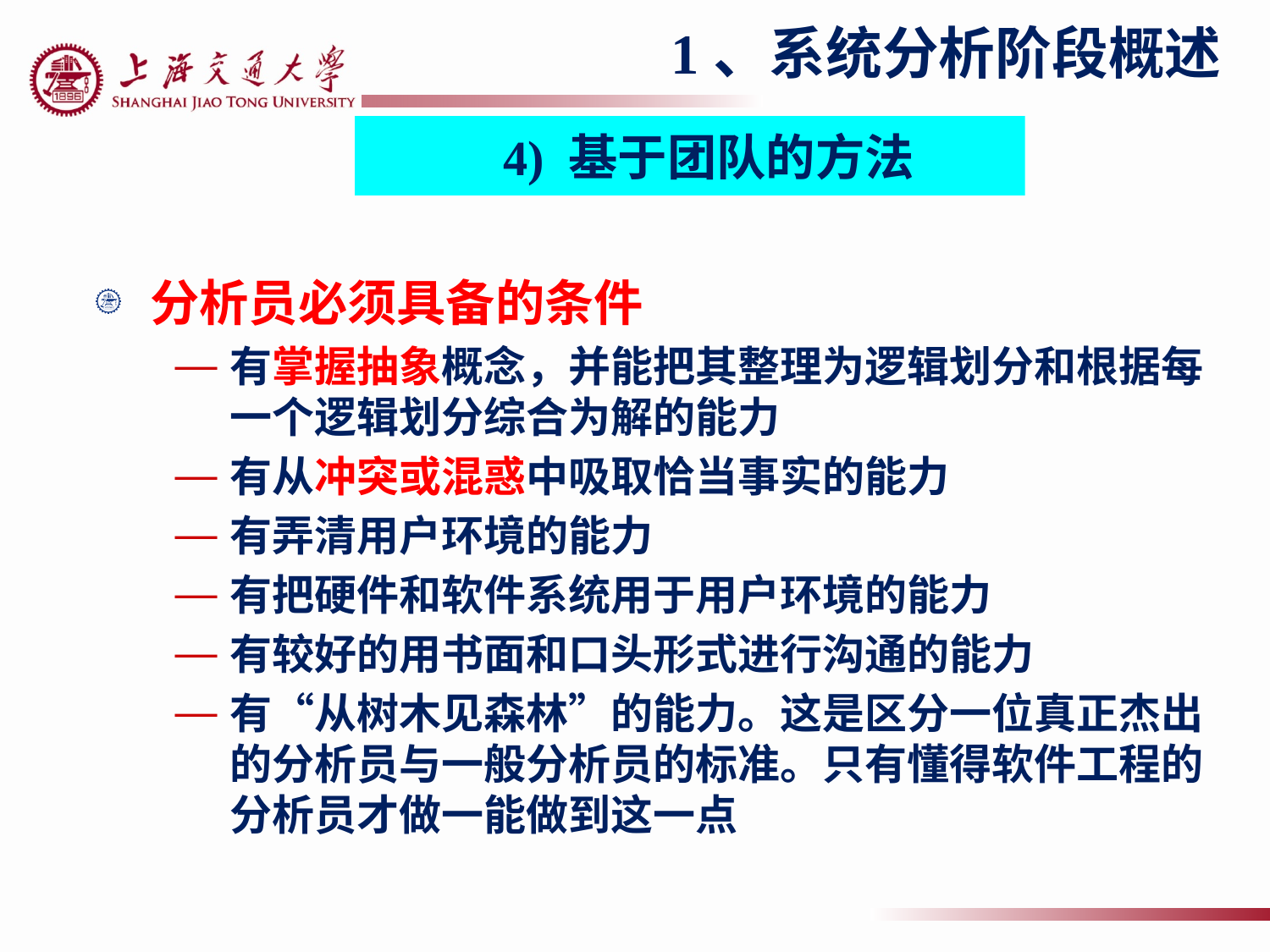

1、系统分析阶段概述
4) 基于团队的方法
分析员必须具备的条件
有掌握抽象概念，并能把其整理为逻辑划分和根据每一个逻辑划分综合为解的能力
有从冲突或混惑中吸取恰当事实的能力
有弄清用户环境的能力
有把硬件和软件系统用于用户环境的能力
有较好的用书面和口头形式进行沟通的能力
有“从树木见森林”的能力。这是区分一位真正杰出的分析员与一般分析员的标准。只有懂得软件工程的分析员才做一能做到这一点